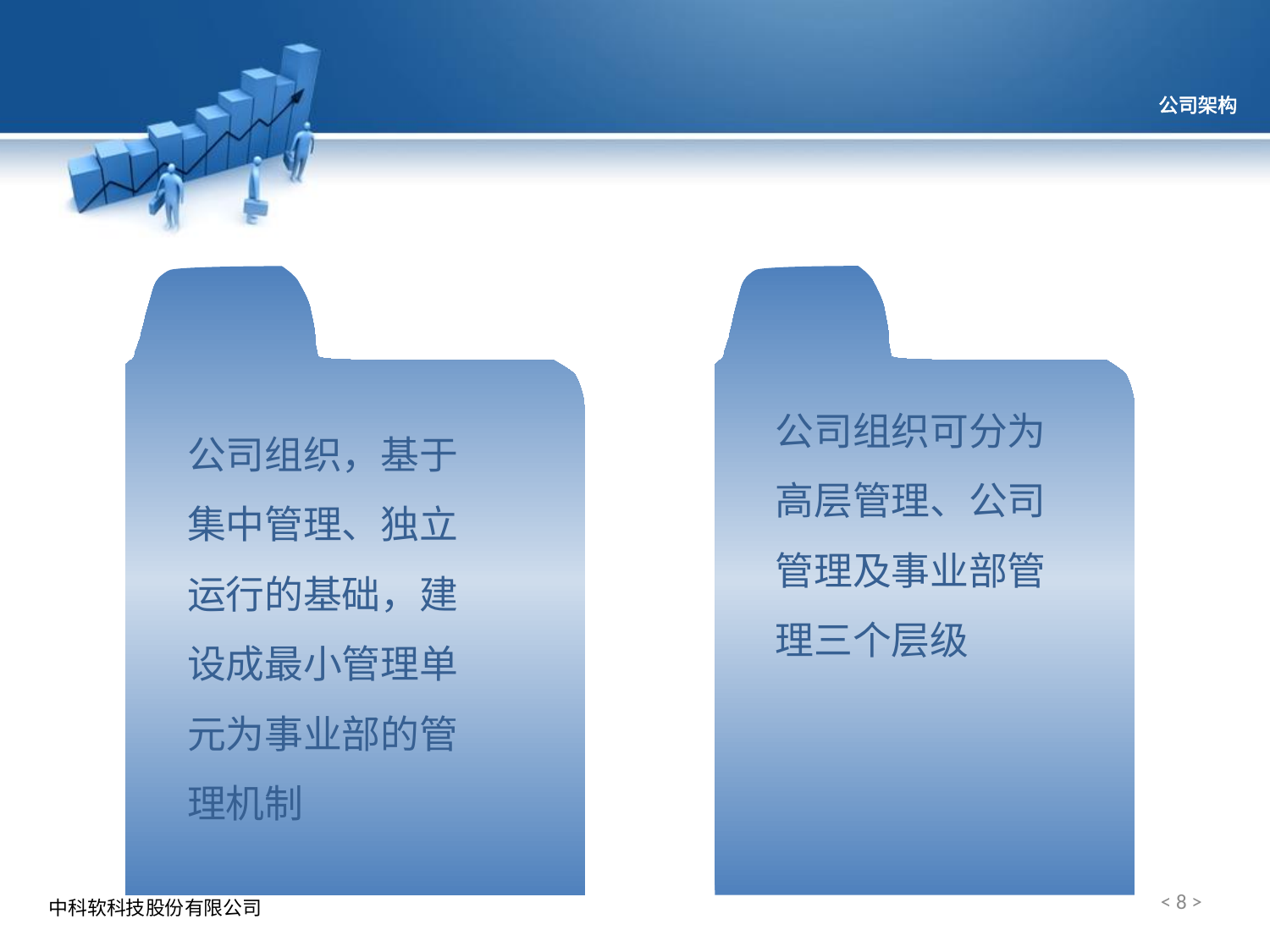

# 公司架构

  公司组织可分为
  高层管理、公司
  管理及事业部管
  理三个层级

  公司组织，基于
  集中管理、独立
  运行的基础，建
  设成最小管理单
  元为事业部的管
  理机制